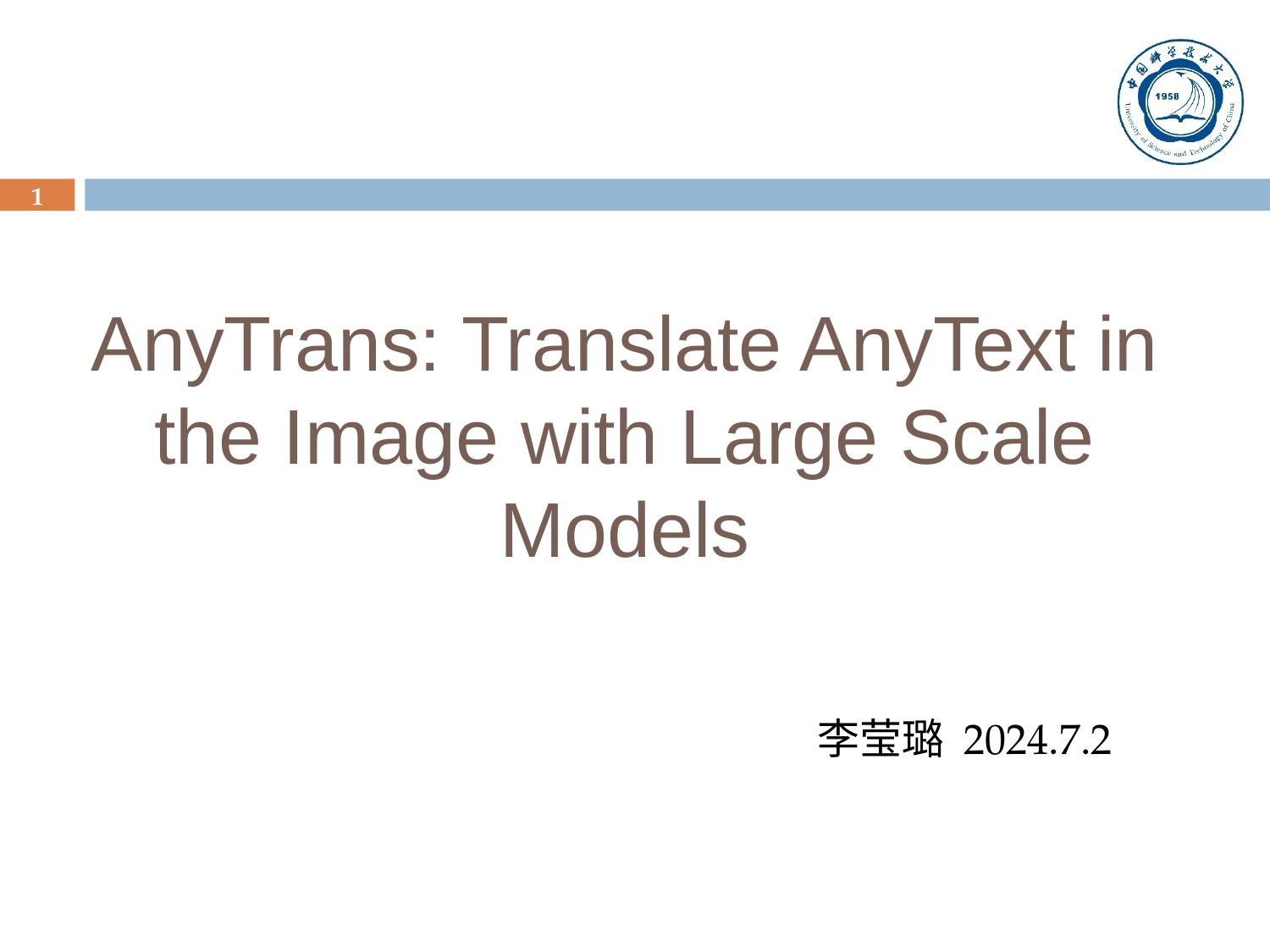

1
# AnyTrans: Translate AnyText in the Image with Large Scale Models
李莹璐 2024.7.2